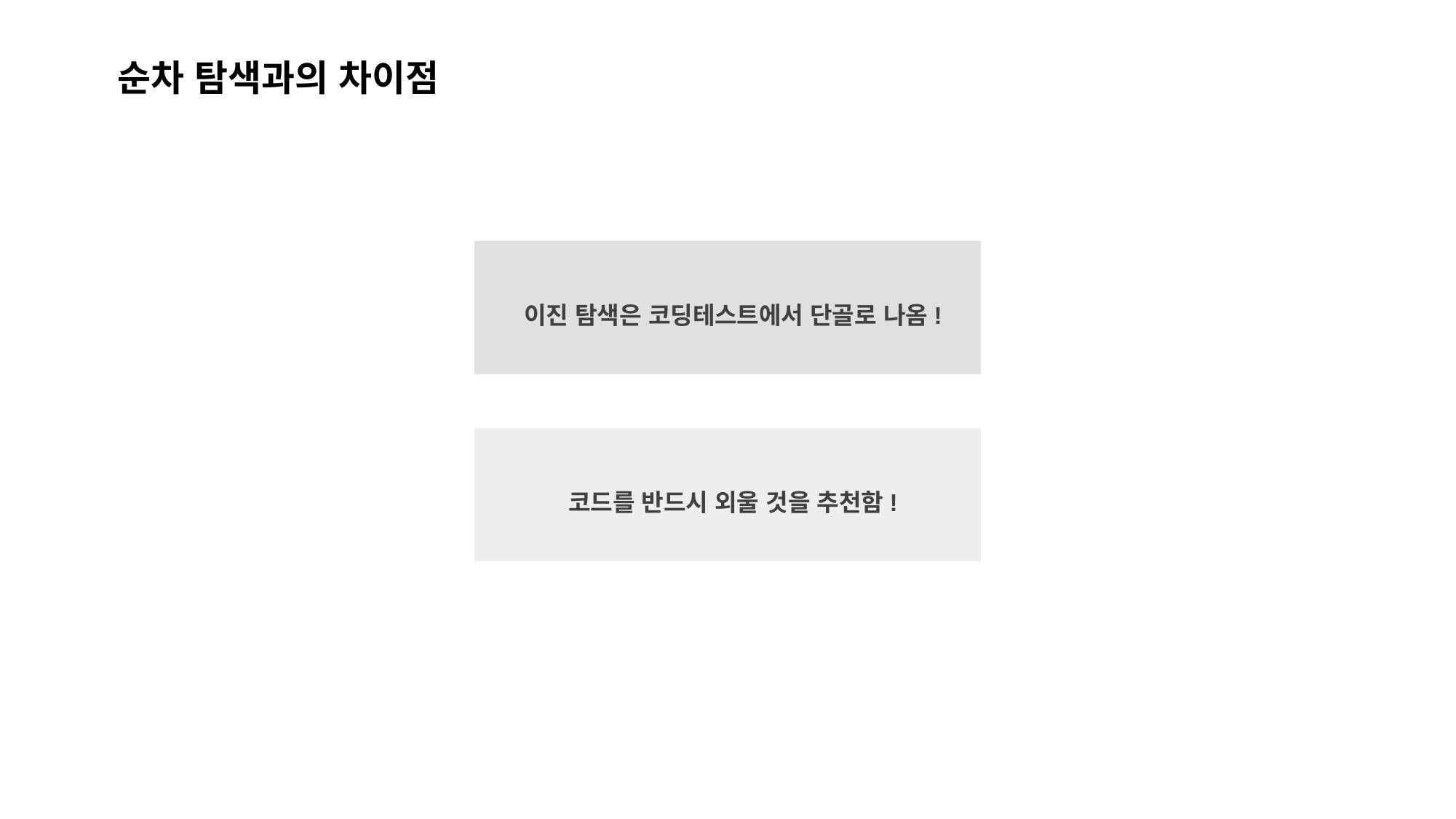

순차 탐색과의 차이점
이진 탐색은 코딩테스트에서 단골로 나옴!
코드를 반드시 외울 것을 추천함!